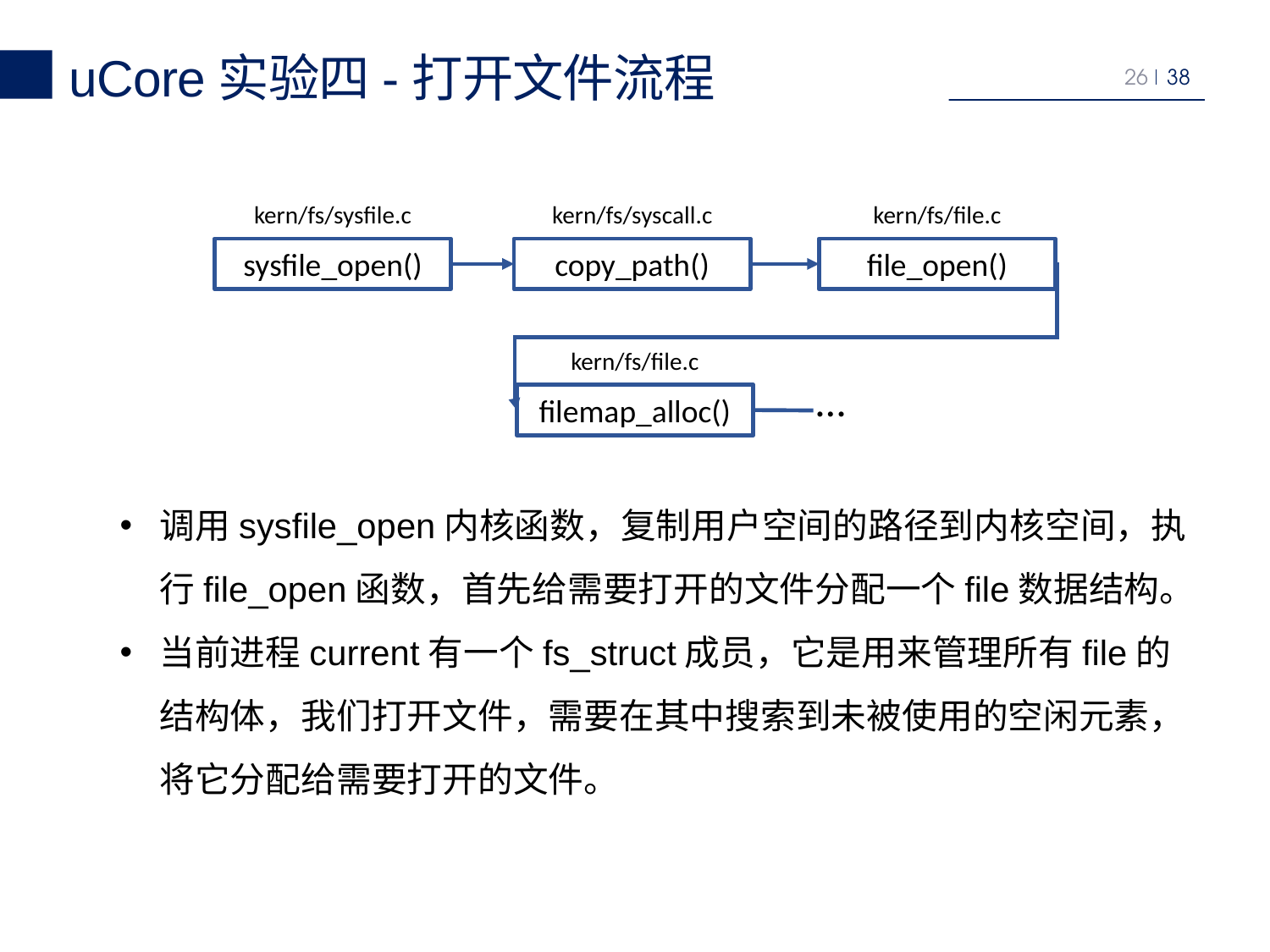

uCore实验四-打开文件流程

26
kern/fs/sysfile.c
sysfile_open()
kern/fs/syscall.c
copy_path()
kern/fs/file.c
file_open()
kern/fs/file.c
filemap_alloc()
…
调用sysfile_open内核函数，复制用户空间的路径到内核空间，执行file_open函数，首先给需要打开的文件分配一个file数据结构。
当前进程current有一个fs_struct成员，它是用来管理所有file的结构体，我们打开文件，需要在其中搜索到未被使用的空闲元素，将它分配给需要打开的文件。